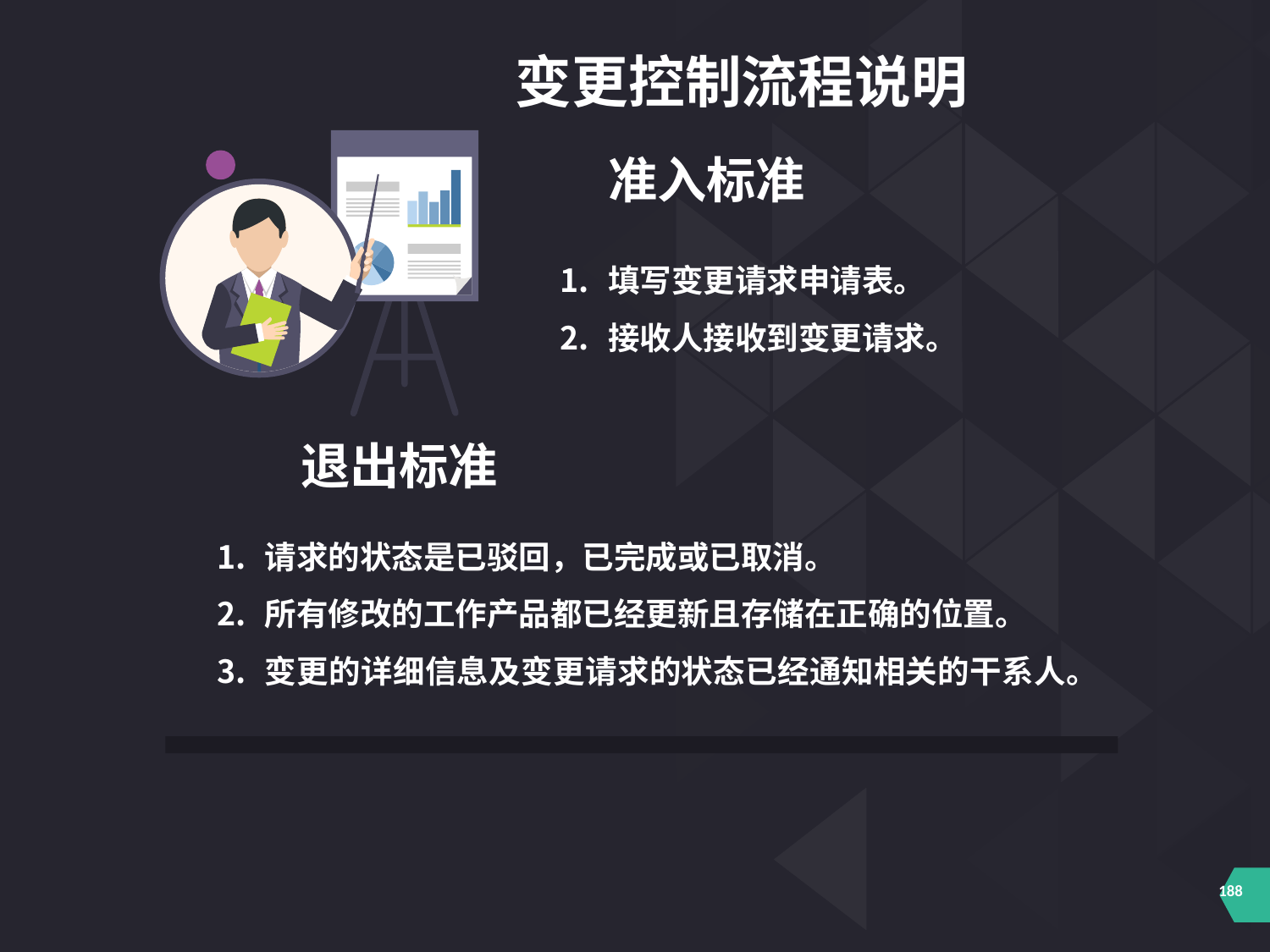

变更控制流程说明

准入标准

填写变更请求申请表。
接收人接收到变更请求。
退出标准
请求的状态是已驳回，已完成或已取消。
所有修改的工作产品都已经更新且存储在正确的位置。
变更的详细信息及变更请求的状态已经通知相关的干系人。